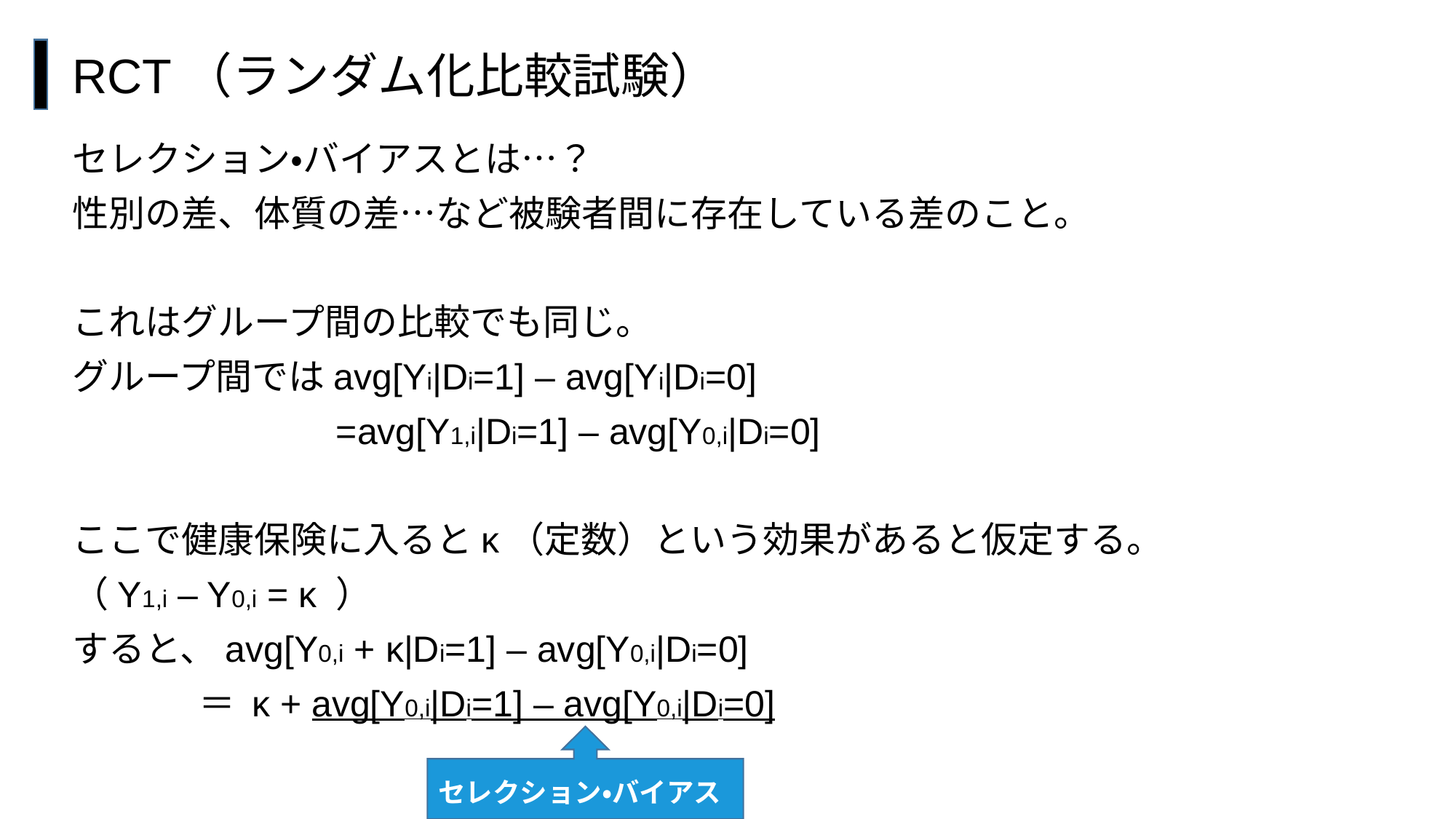

RCT（ランダム化比較試験）
セレクション・バイアスとは…？
性別の差、体質の差…など被験者間に存在している差のこと。

これはグループ間の比較でも同じ。
グループ間ではavg[Yi|Di=1] – avg[Yi|Di=0]
　　　　　　　=avg[Y1,i|Di=1] – avg[Y0,i|Di=0]

ここで健康保険に入るとκ（定数）という効果があると仮定する。
（Y1,i – Y0,i = κ ）
すると、avg[Y0,i + κ|Di=1] – avg[Y0,i|Di=0]
 　　　＝ κ + avg[Y0,i|Di=1] – avg[Y0,i|Di=0]
#

セレクション・バイアス
セレクション・バイアス